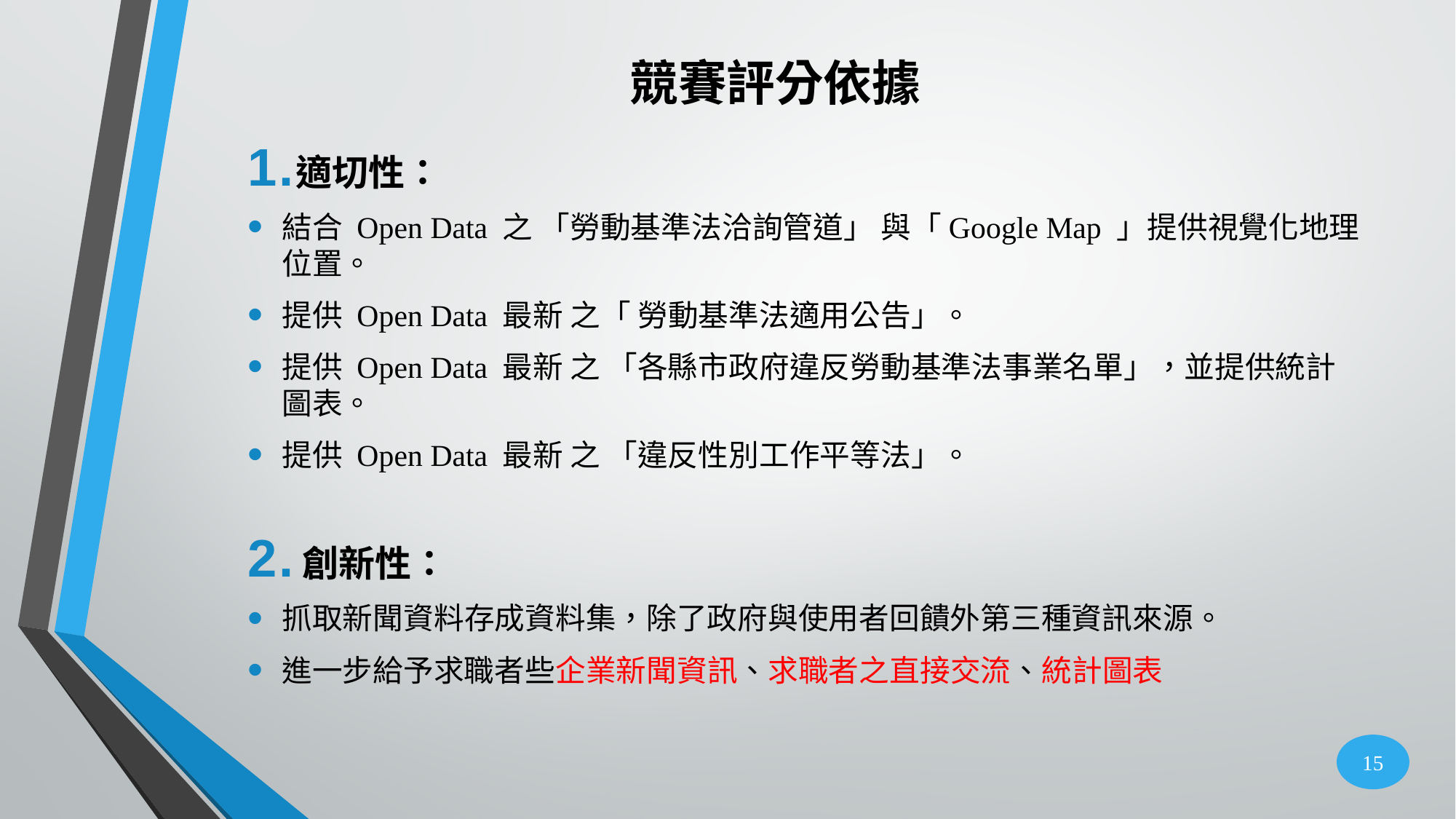

# 競賽評分依據
適切性：
結合 Open Data 之 「勞動基準法洽詢管道」 與「Google Map 」提供視覺化地理位置。
提供 Open Data 最新 之「 勞動基準法適用公告」。
提供 Open Data 最新 之 「各縣市政府違反勞動基準法事業名單」，並提供統計圖表。
提供 Open Data 最新 之 「違反性別工作平等法」。

創新性：
抓取新聞資料存成資料集，除了政府與使用者回饋外第三種資訊來源。
進一步給予求職者些企業新聞資訊、求職者之直接交流、統計圖表

15